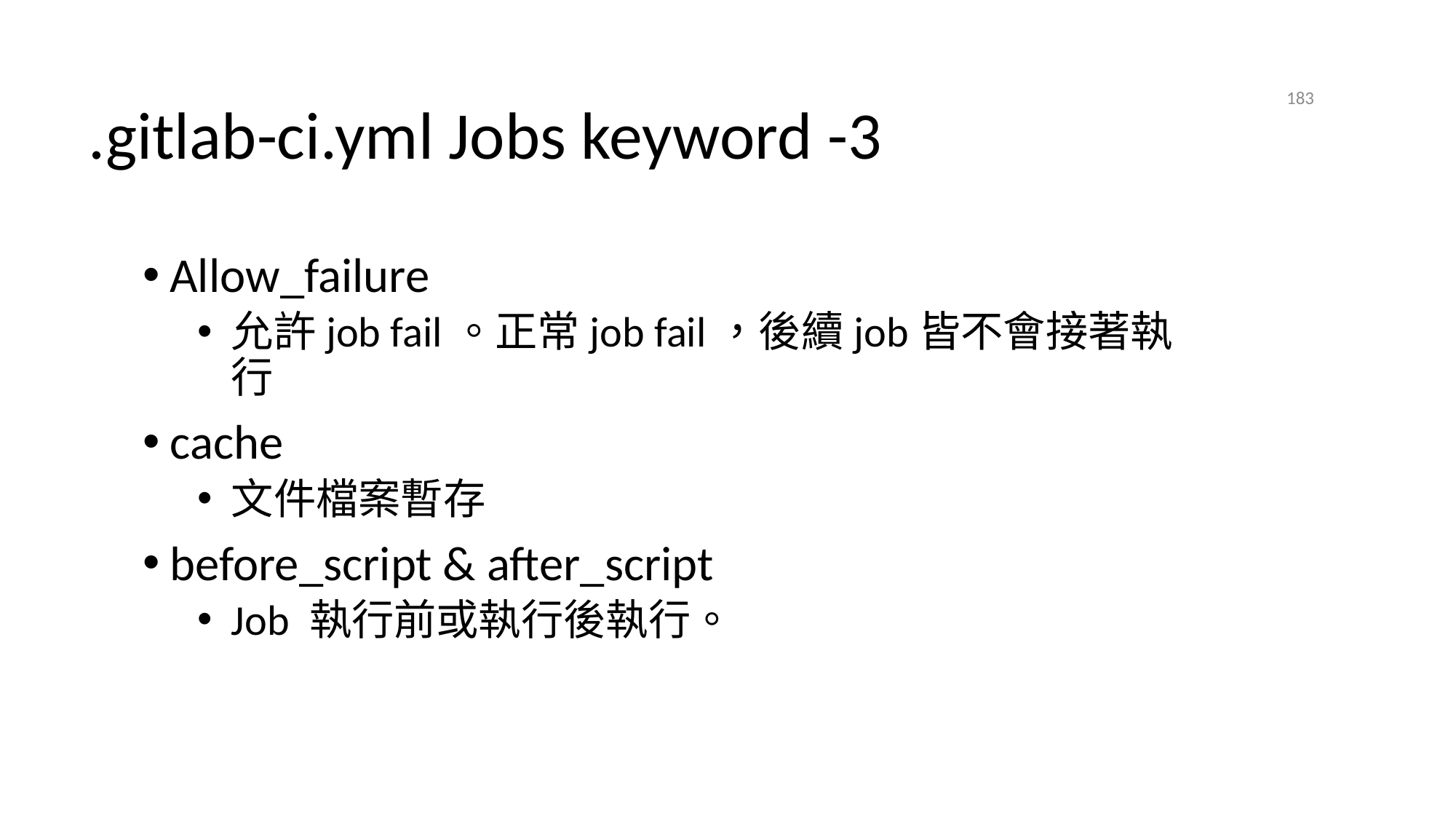

# .gitlab-ci.yml Jobs keyword -3
183
2021/4/21
Allow_failure
允許job fail。正常job fail，後續job皆不會接著執行
cache
文件檔案暫存
before_script & after_script
Job 執行前或執行後執行。